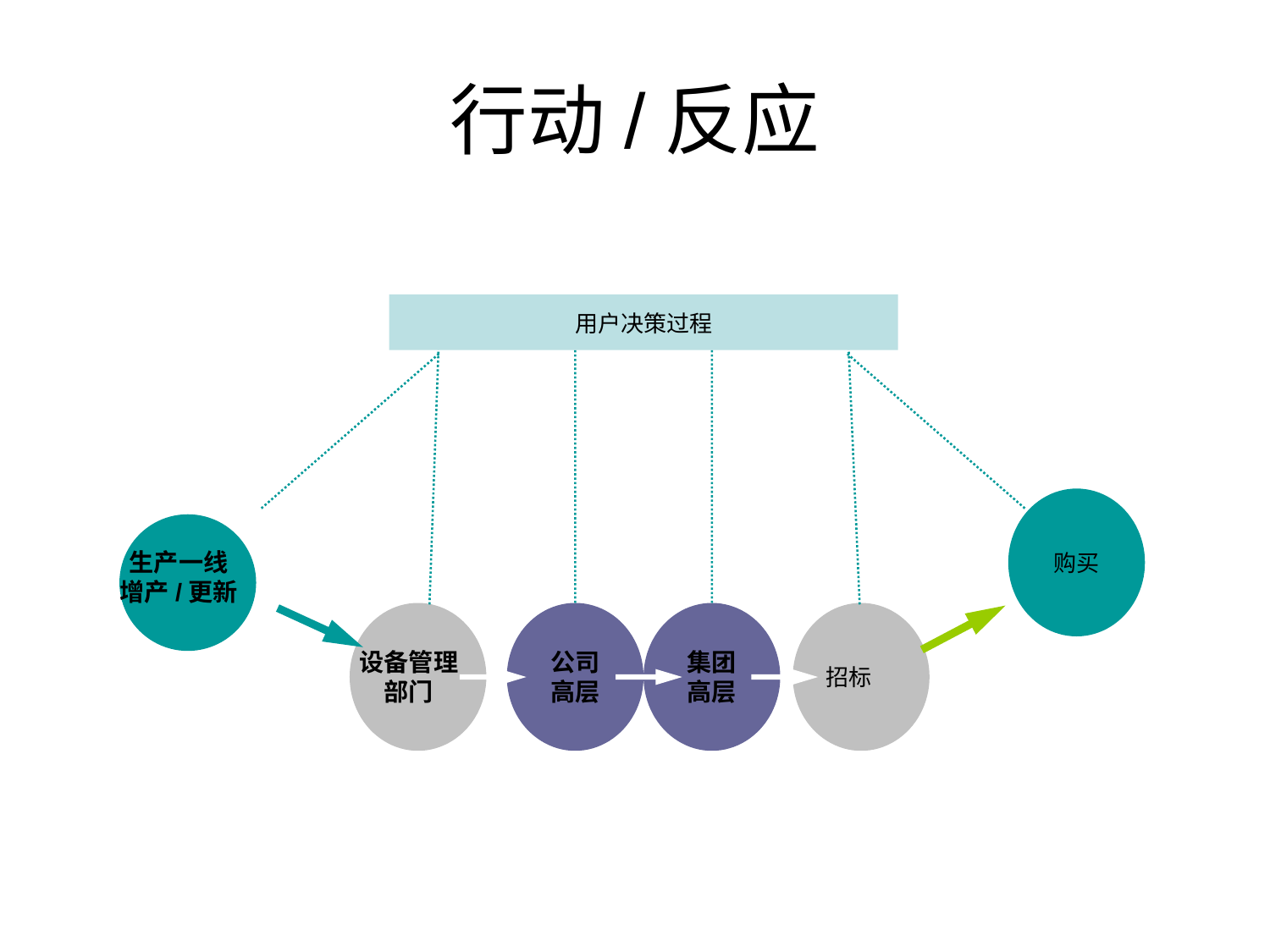

# 行动/反应

用户决策过程

生产一线
增产/更新

购买

设备管理部门
公司
高层
集团
高层
招标